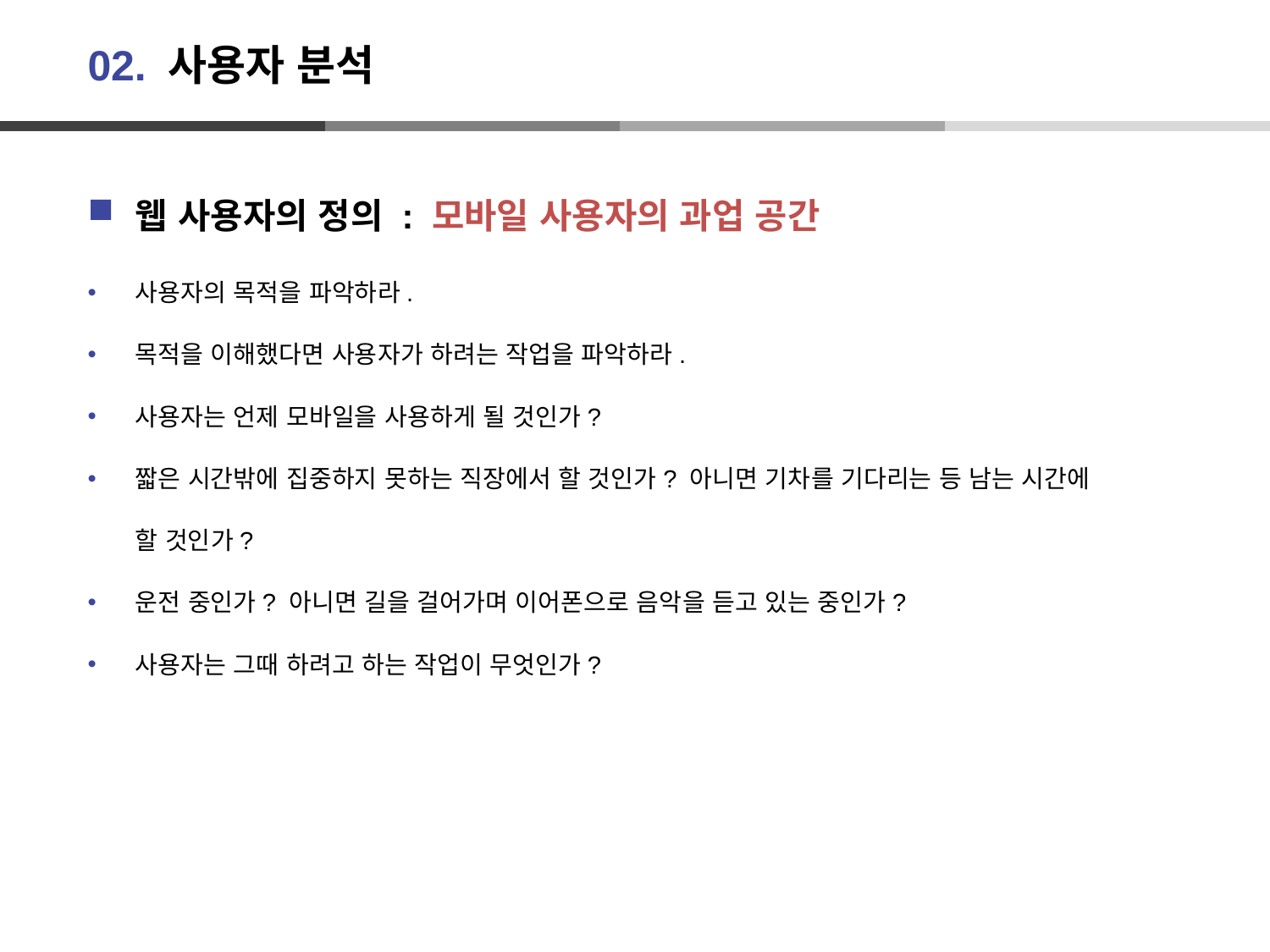

# 02. 사용자 분석
웹 사용자의 정의 : 모바일 사용자의 과업 공간
사용자의 목적을 파악하라.
목적을 이해했다면 사용자가 하려는 작업을 파악하라.
사용자는 언제 모바일을 사용하게 될 것인가?
짧은 시간밖에 집중하지 못하는 직장에서 할 것인가? 아니면 기차를 기다리는 등 남는 시간에
      할 것인가?
운전 중인가? 아니면 길을 걸어가며 이어폰으로 음악을 듣고 있는 중인가?
사용자는 그때 하려고 하는 작업이 무엇인가?